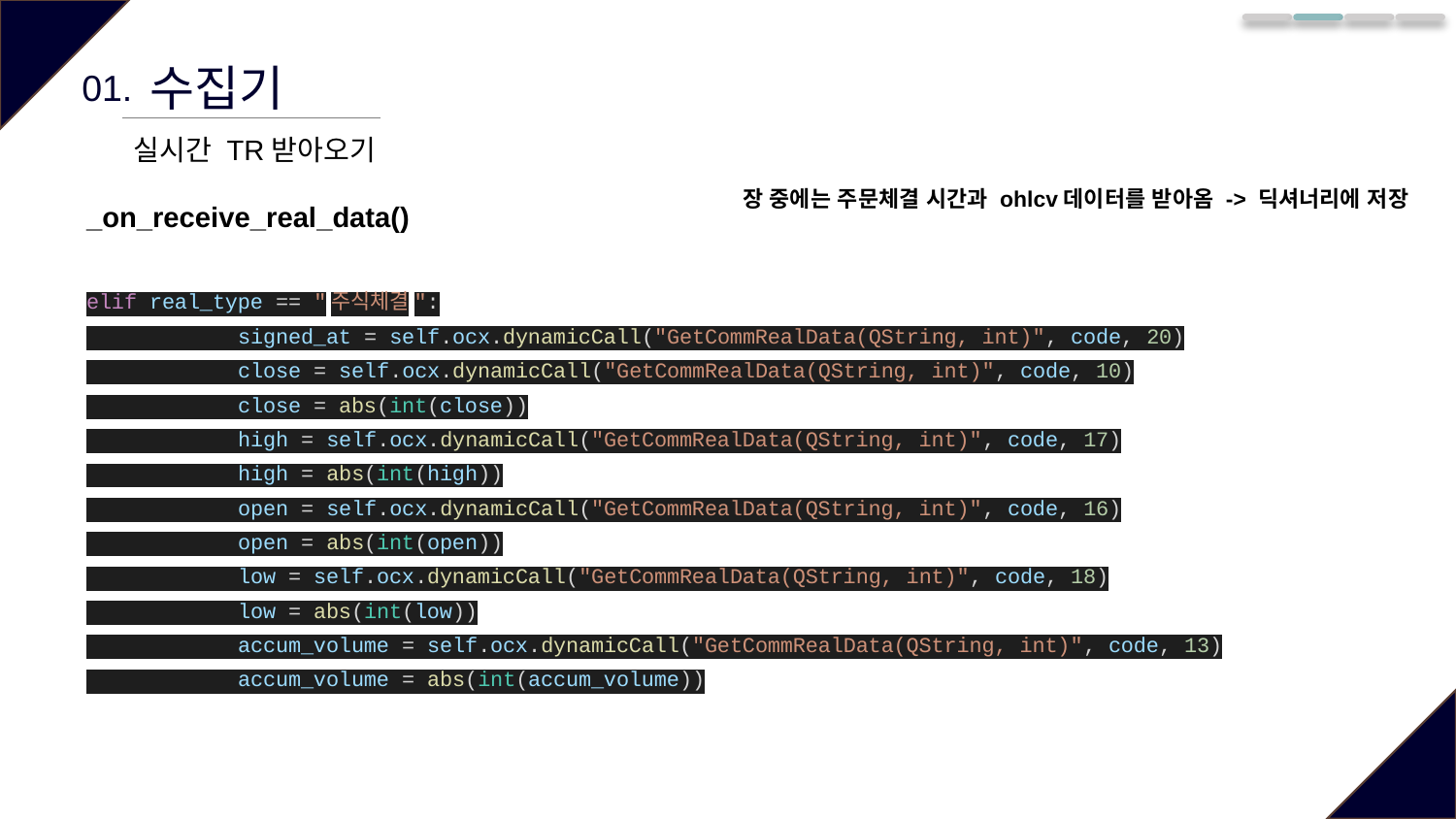

수집기
01.
실시간 TR받아오기
장 중에는 주문체결 시간과 ohlcv데이터를 받아옴 -> 딕셔너리에 저장
_on_receive_real_data()

elif real_type == "주식체결":
            signed_at = self.ocx.dynamicCall("GetCommRealData(QString, int)", code, 20)
            close = self.ocx.dynamicCall("GetCommRealData(QString, int)", code, 10)
            close = abs(int(close))
            high = self.ocx.dynamicCall("GetCommRealData(QString, int)", code, 17)
            high = abs(int(high))
            open = self.ocx.dynamicCall("GetCommRealData(QString, int)", code, 16)
            open = abs(int(open))
            low = self.ocx.dynamicCall("GetCommRealData(QString, int)", code, 18)
            low = abs(int(low))
            accum_volume = self.ocx.dynamicCall("GetCommRealData(QString, int)", code, 13)
            accum_volume = abs(int(accum_volume))